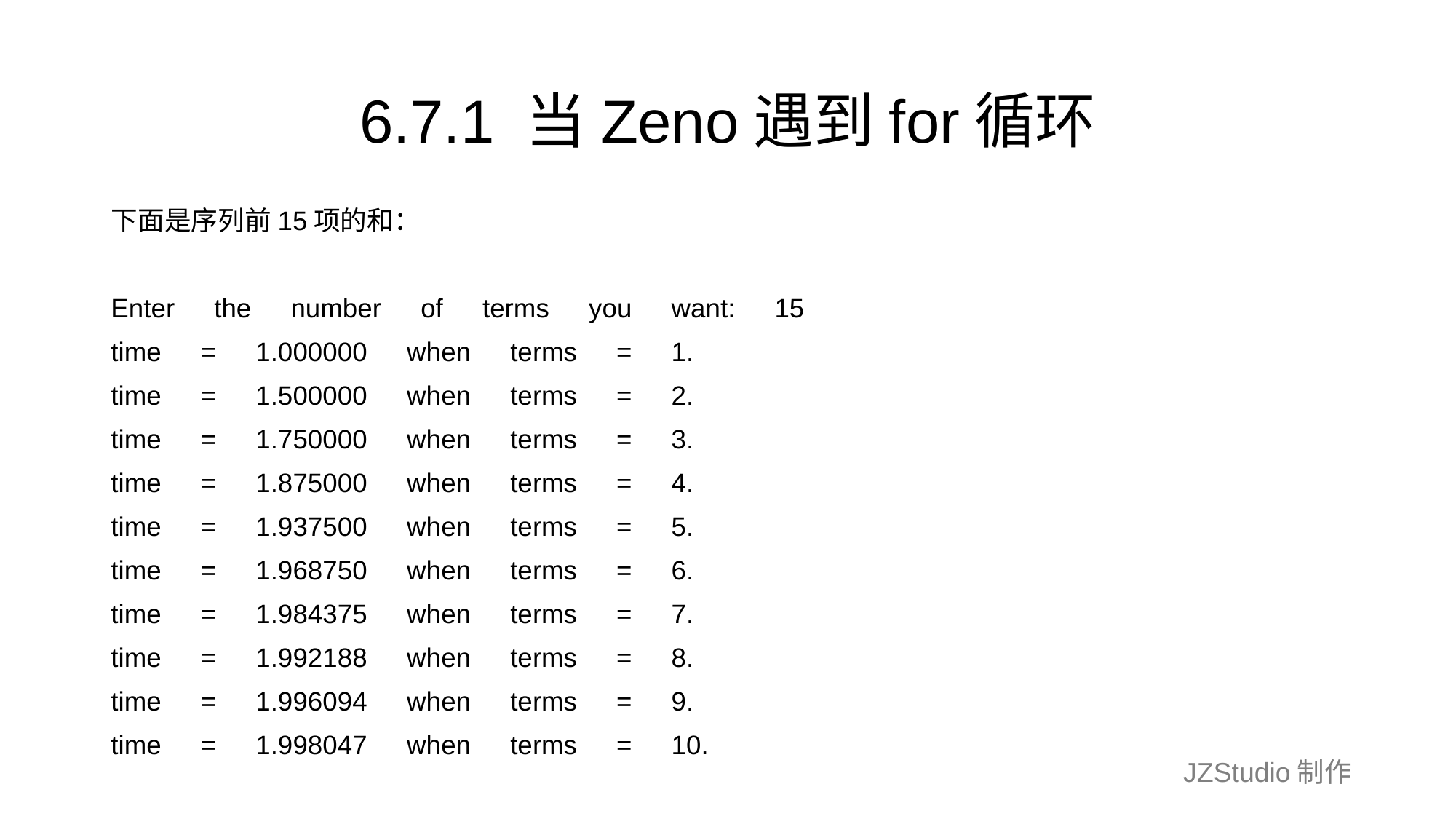

# 6.7.1 当Zeno遇到for循环
下面是序列前15项的和：

Enter　the　number　of　terms　you　want:　15
time　=　1.000000　when　terms　=　1.
time　=　1.500000　when　terms　=　2.
time　=　1.750000　when　terms　=　3.
time　=　1.875000　when　terms　=　4.
time　=　1.937500　when　terms　=　5.
time　=　1.968750　when　terms　=　6.
time　=　1.984375　when　terms　=　7.
time　=　1.992188　when　terms　=　8.
time　=　1.996094　when　terms　=　9.
time　=　1.998047　when　terms　=　10.